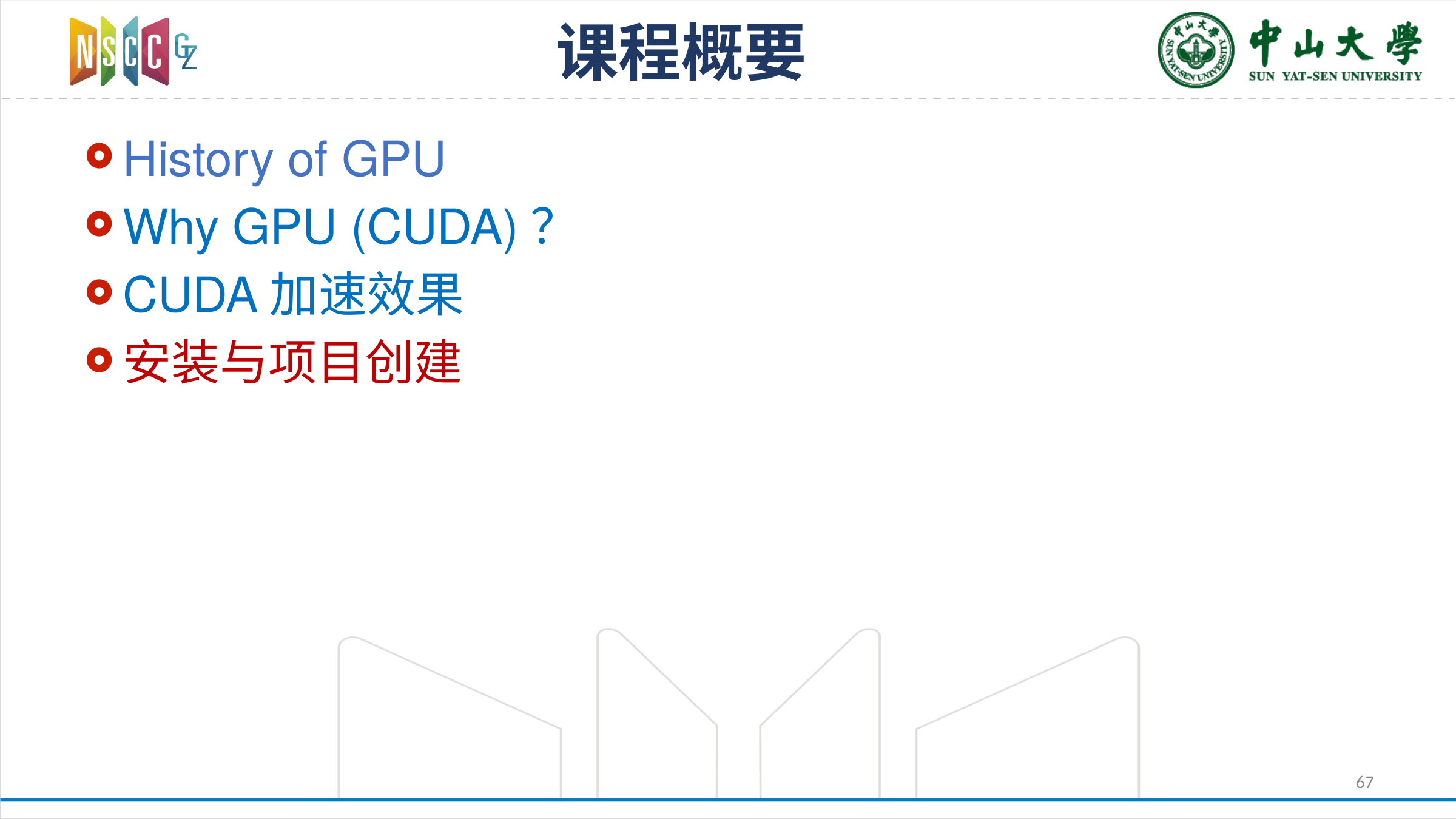

# 课程概要
History of GPU
Why GPU (CUDA)？
CUDA加速效果
安装与项目创建

67